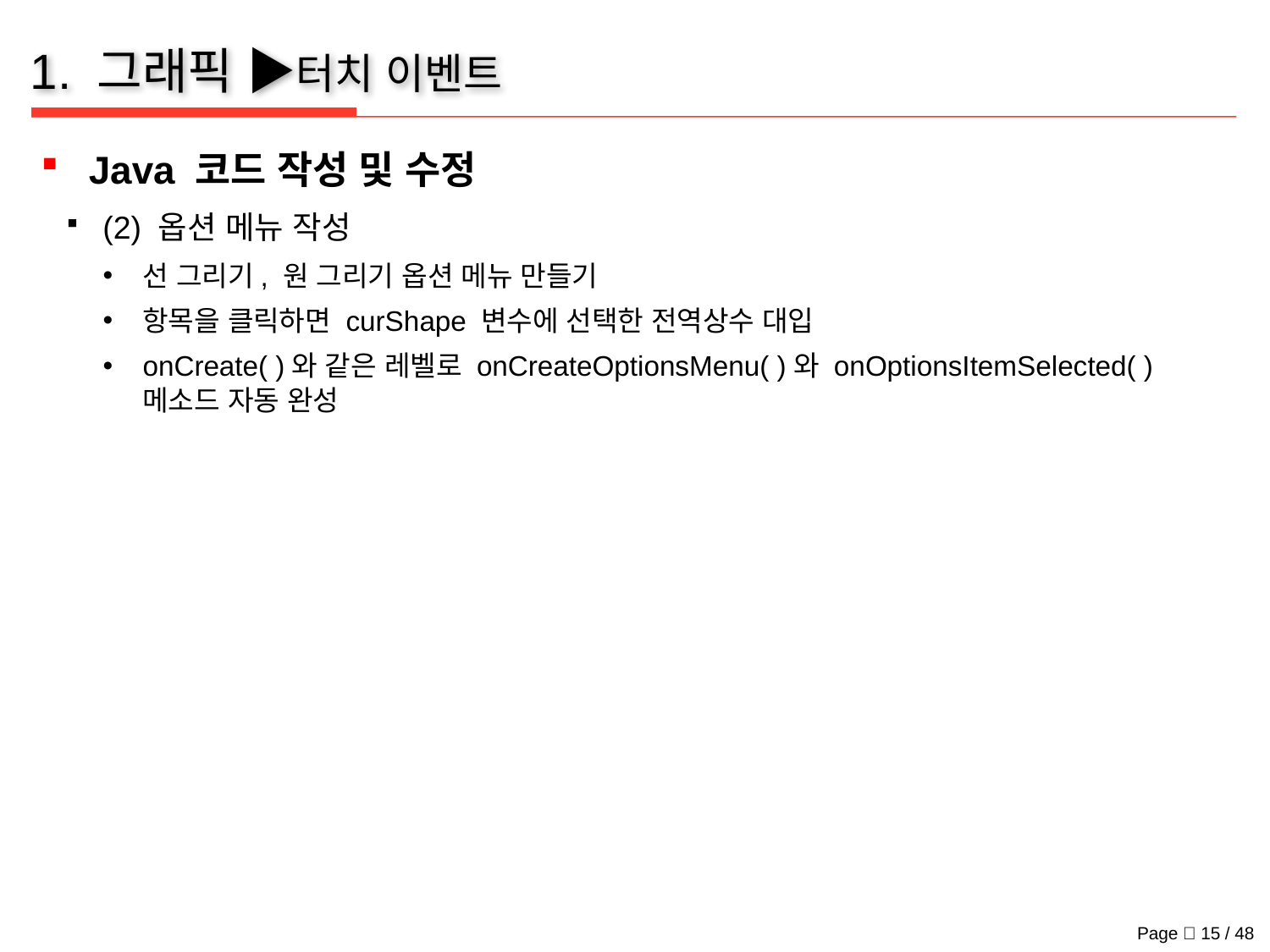

# 1. 그래픽 ▶터치 이벤트
Java 코드 작성 및 수정
(2) 옵션 메뉴 작성
선 그리기, 원 그리기 옵션 메뉴 만들기
항목을 클릭하면 curShape 변수에 선택한 전역상수 대입
onCreate( )와 같은 레벨로 onCreateOptionsMenu( )와 onOptionsItemSelected( ) 메소드 자동 완성